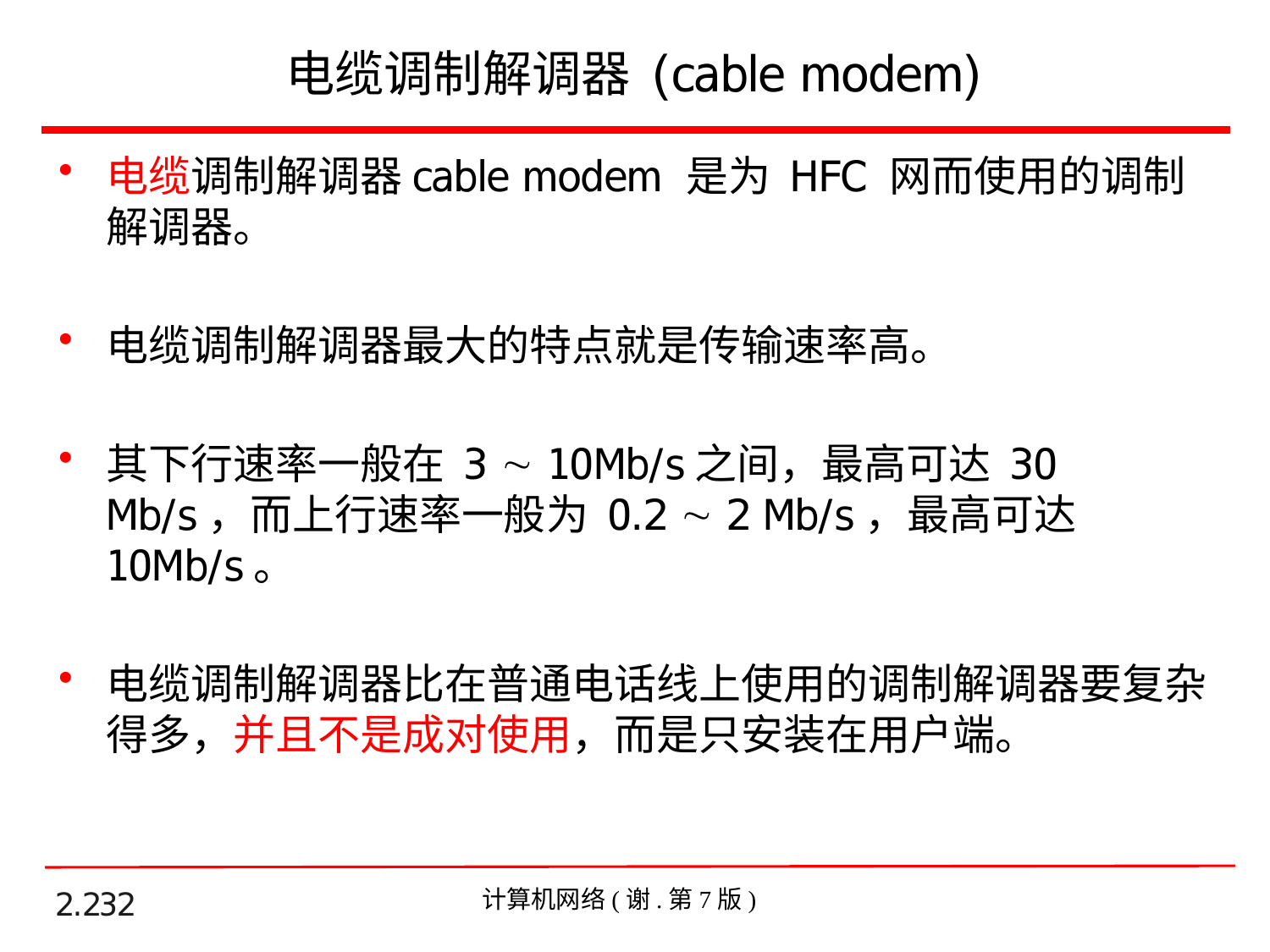

# 电缆调制解调器 (cable modem)
电缆调制解调器cable modem 是为 HFC 网而使用的调制解调器。

电缆调制解调器最大的特点就是传输速率高。

其下行速率一般在 3 ∼ 10Mb/s之间，最高可达 30 Mb/s，而上行速率一般为 0.2 ∼ 2 Mb/s，最高可达10Mb/s。

电缆调制解调器比在普通电话线上使用的调制解调器要复杂得多，并且不是成对使用，而是只安装在用户端。